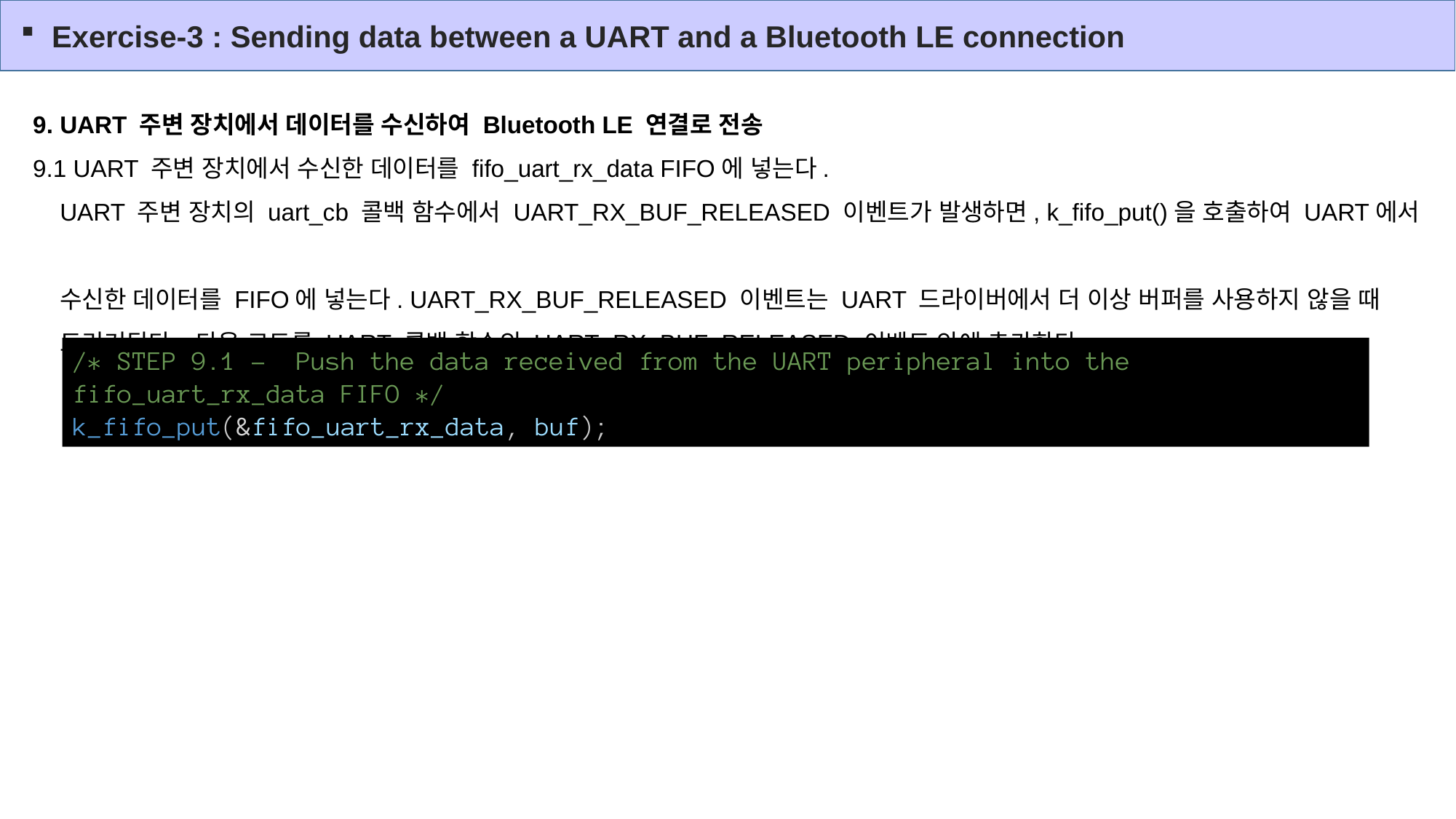

Exercise-3 : Sending data between a UART and a Bluetooth LE connection
 UART 주변 장치에서 데이터를 수신하여 Bluetooth LE 연결로 전송
9.1 UART 주변 장치에서 수신한 데이터를 fifo_uart_rx_data FIFO에 넣는다.
    UART 주변 장치의 uart_cb 콜백 함수에서 UART_RX_BUF_RELEASED 이벤트가 발생하면, k_fifo_put()을 호출하여 UART에서
    수신한 데이터를 FIFO에 넣는다. UART_RX_BUF_RELEASED 이벤트는 UART 드라이버에서 더 이상 버퍼를 사용하지 않을 때
    트리거된다. 다음 코드를 UART 콜백 함수의 UART_RX_BUF_RELEASED 이벤트 안에 추가한다.
/* STEP 9.1 -  Push the data received from the UART peripheral into the fifo_uart_rx_data FIFO */
k_fifo_put(&fifo_uart_rx_data, buf);